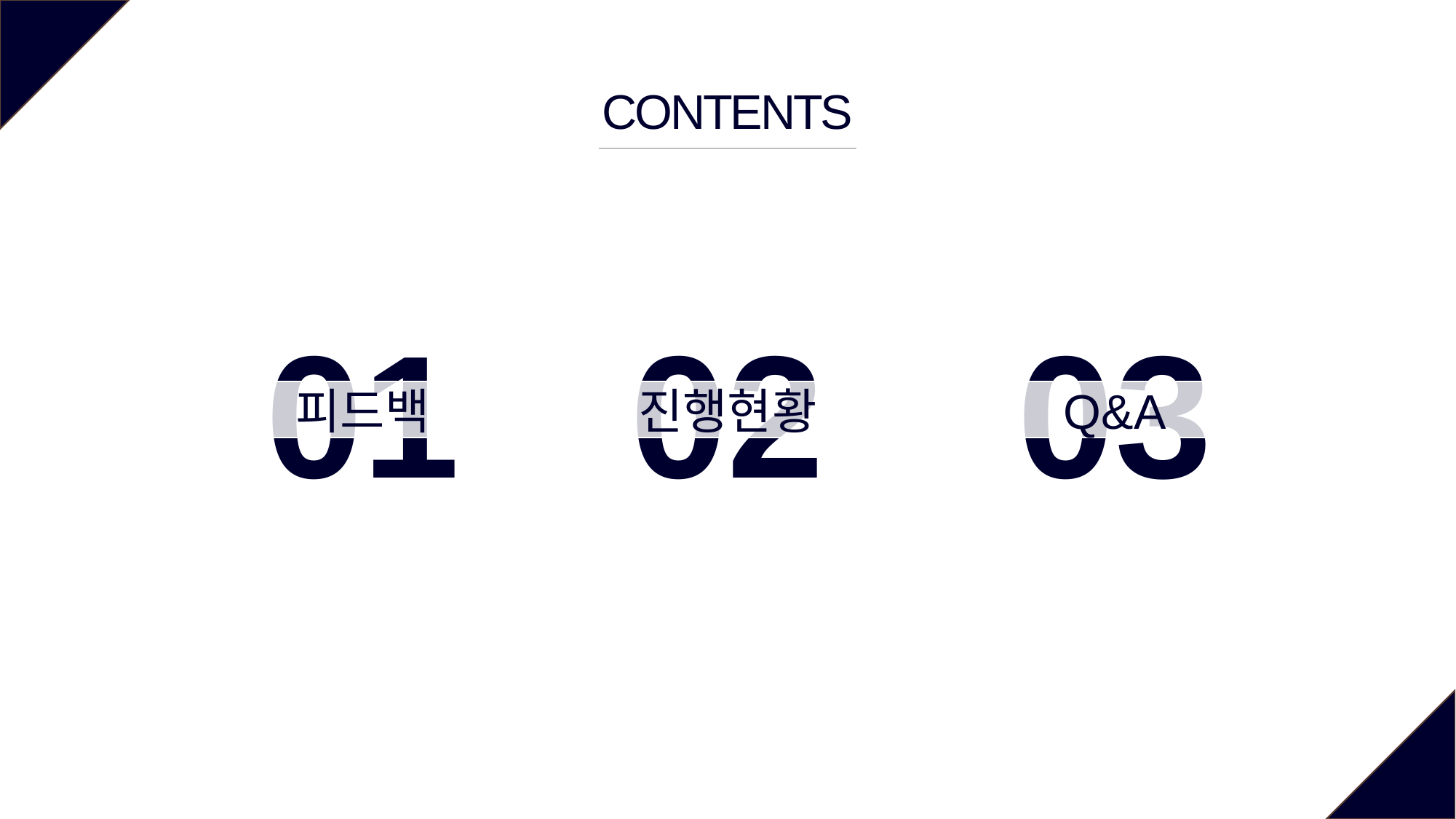

CONTENTS
01
피드백
02
진행현황
03
Q&A